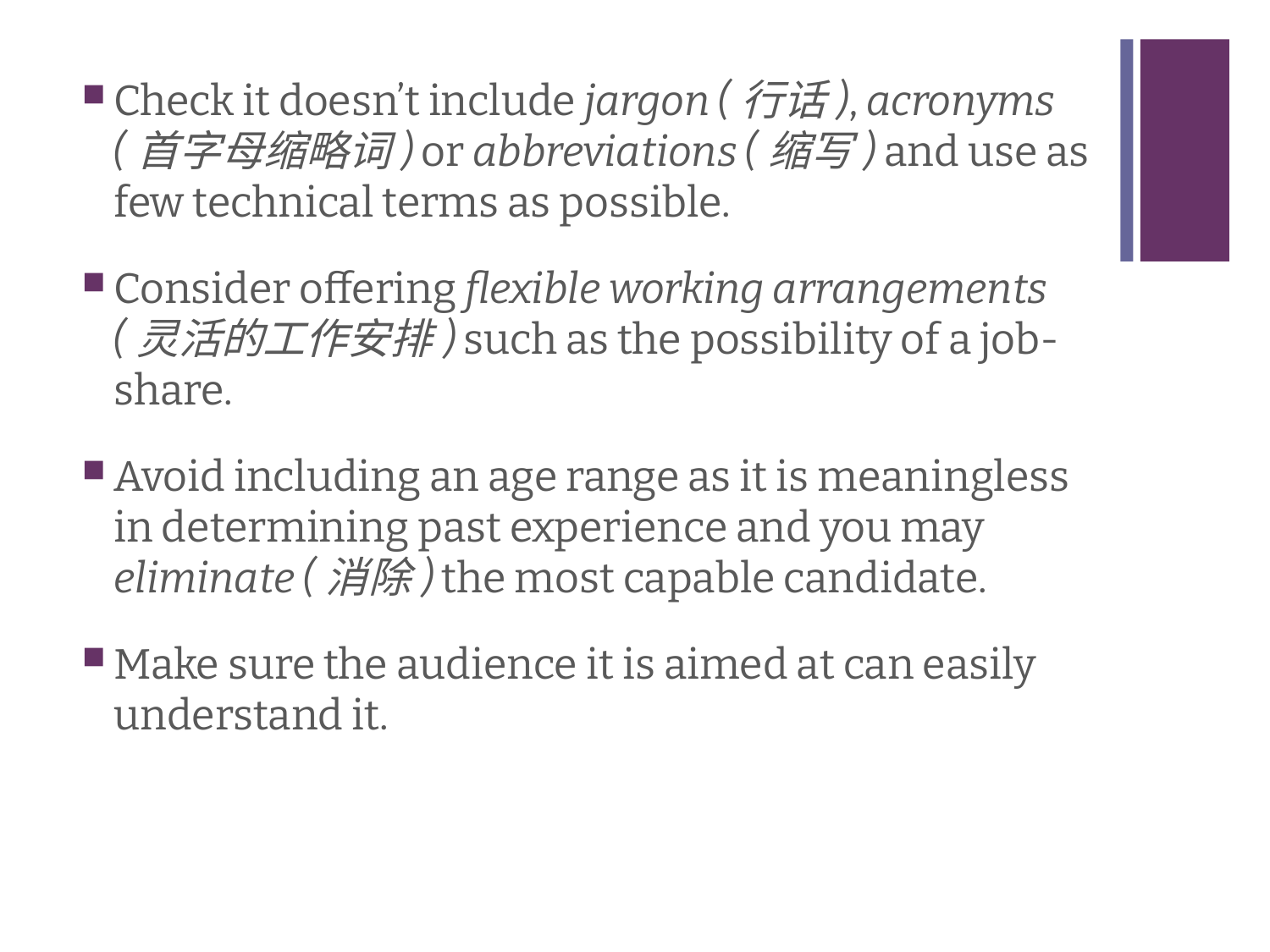

#
Check it doesn’t include jargon (行话), acronyms (首字母缩略词) or abbreviations (缩写) and use as few technical terms as possible.
Consider offering flexible working arrangements (灵活的工作安排) such as the possibility of a job-share.
Avoid including an age range as it is meaningless in determining past experience and you may eliminate (消除) the most capable candidate.
Make sure the audience it is aimed at can easily understand it.